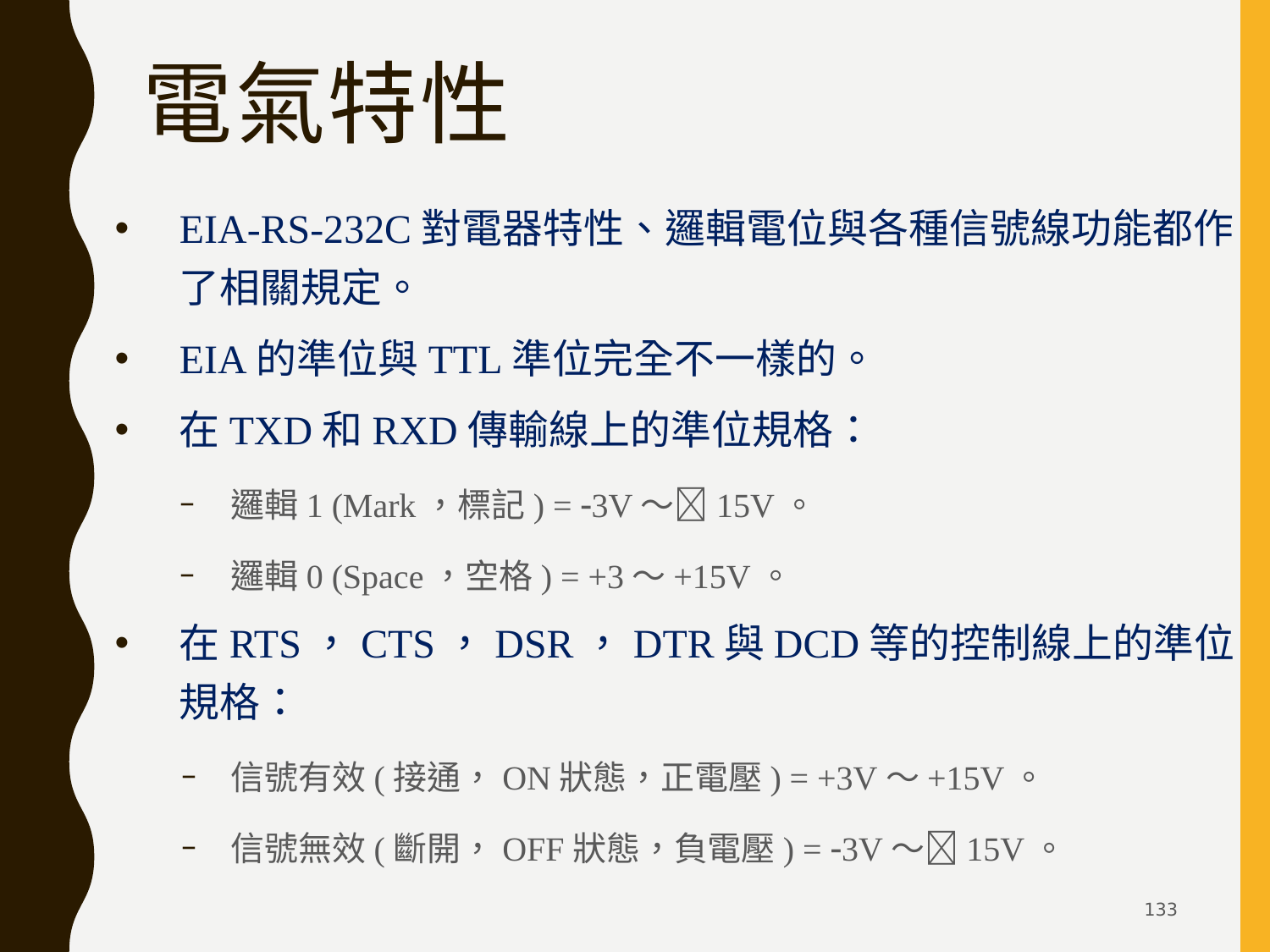

# 電氣特性
EIA-RS-232C對電器特性、邏輯電位與各種信號線功能都作了相關規定。
EIA的準位與TTL準位完全不一樣的。
在TXD和RXD傳輸線上的準位規格：
邏輯1 (Mark，標記) = −3V～−15V。
邏輯0 (Space，空格) = +3～+15V。
在RTS，CTS，DSR，DTR與DCD等的控制線上的準位規格：
信號有效(接通，ON狀態，正電壓) = +3V～+15V。
信號無效(斷開，OFF狀態，負電壓) = −3V～−15V。
133